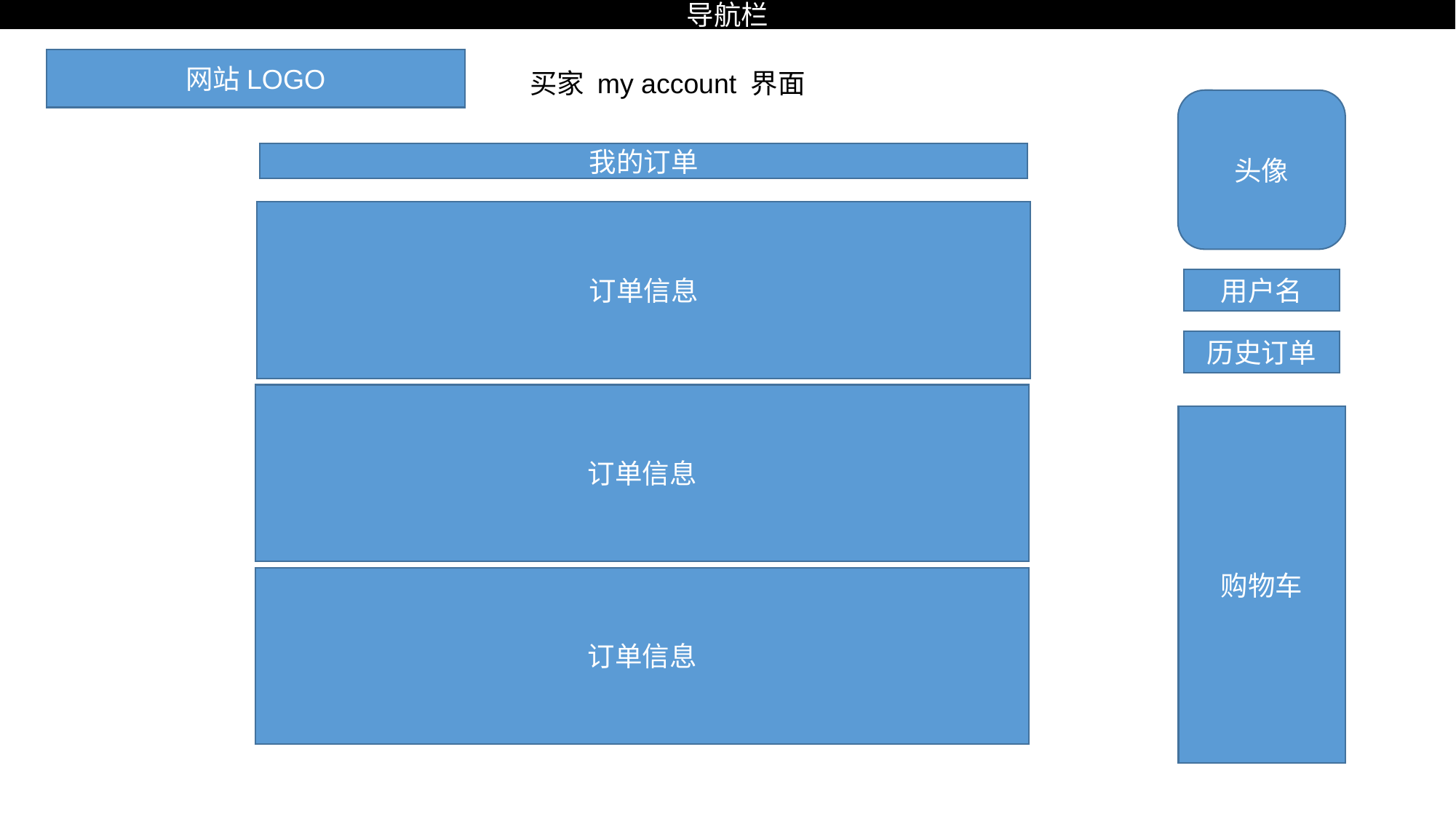

导航栏
网站LOGO
买家 my account 界面
头像
我的订单
订单信息
用户名
历史订单
订单信息
购物车
订单信息